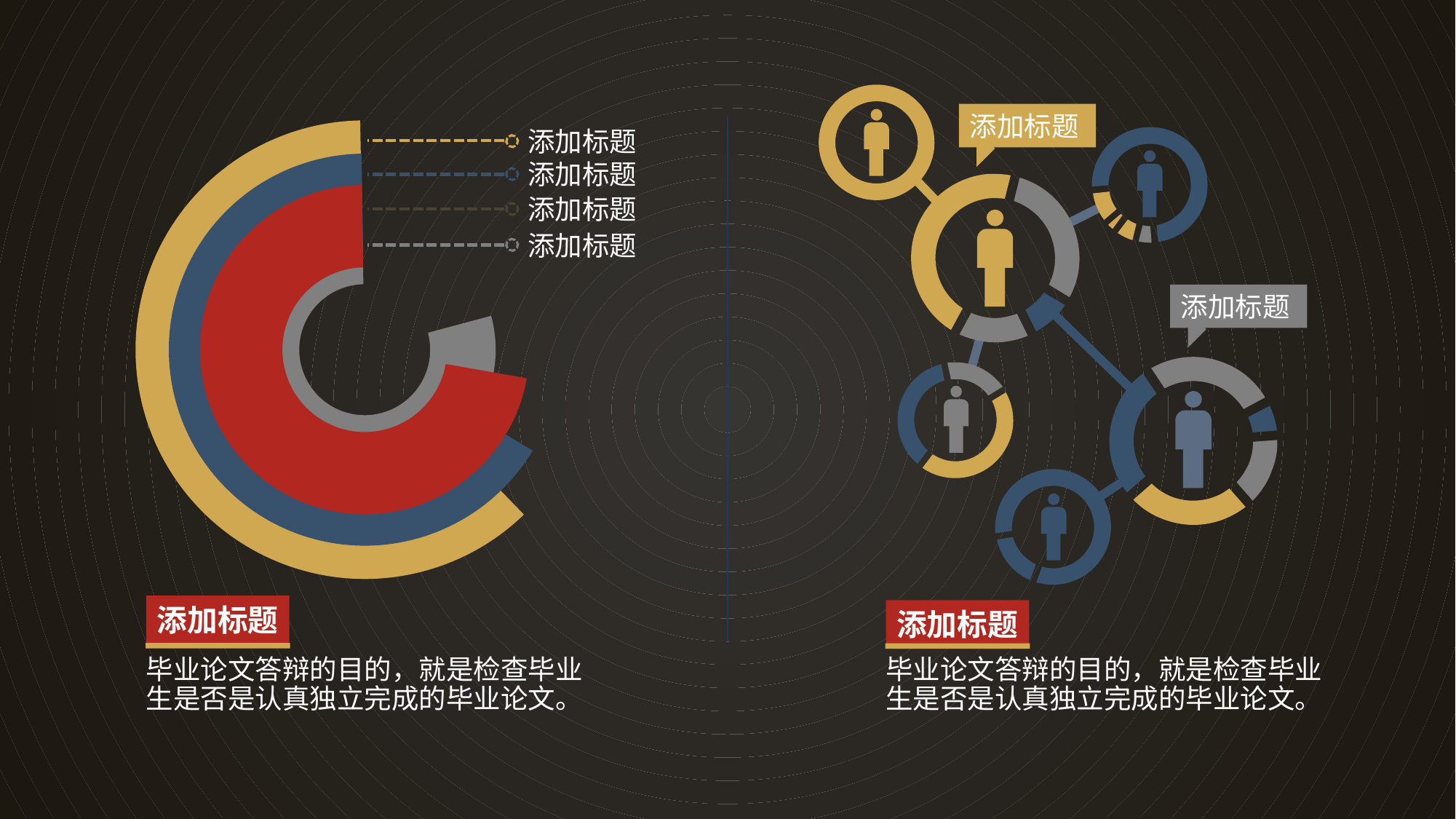

添加标题

### Chart

| Category | 销售额 |
|---|---|
| 第一季度 | 5.2 |
| 第二季度 | 3.2 |
添加标题

### Chart

| Category | 销售额 |
|---|---|
| 第一季度 | 8.2 |
| 第二季度 | 4.2 |
添加标题

### Chart

| Category | 销售额 |
|---|---|
| 第一季度 | 8.2 |
| 第二季度 | 3.2 |
添加标题

### Chart

| Category | 销售额 |
|---|---|
| 第一季度 | 8.2 |
| 第二季度 | 2.2 |

添加标题

添加标题

添加标题
添加标题

毕业论文答辩的目的，就是检查毕业生是否是认真独立完成的毕业论文。
毕业论文答辩的目的，就是检查毕业生是否是认真独立完成的毕业论文。